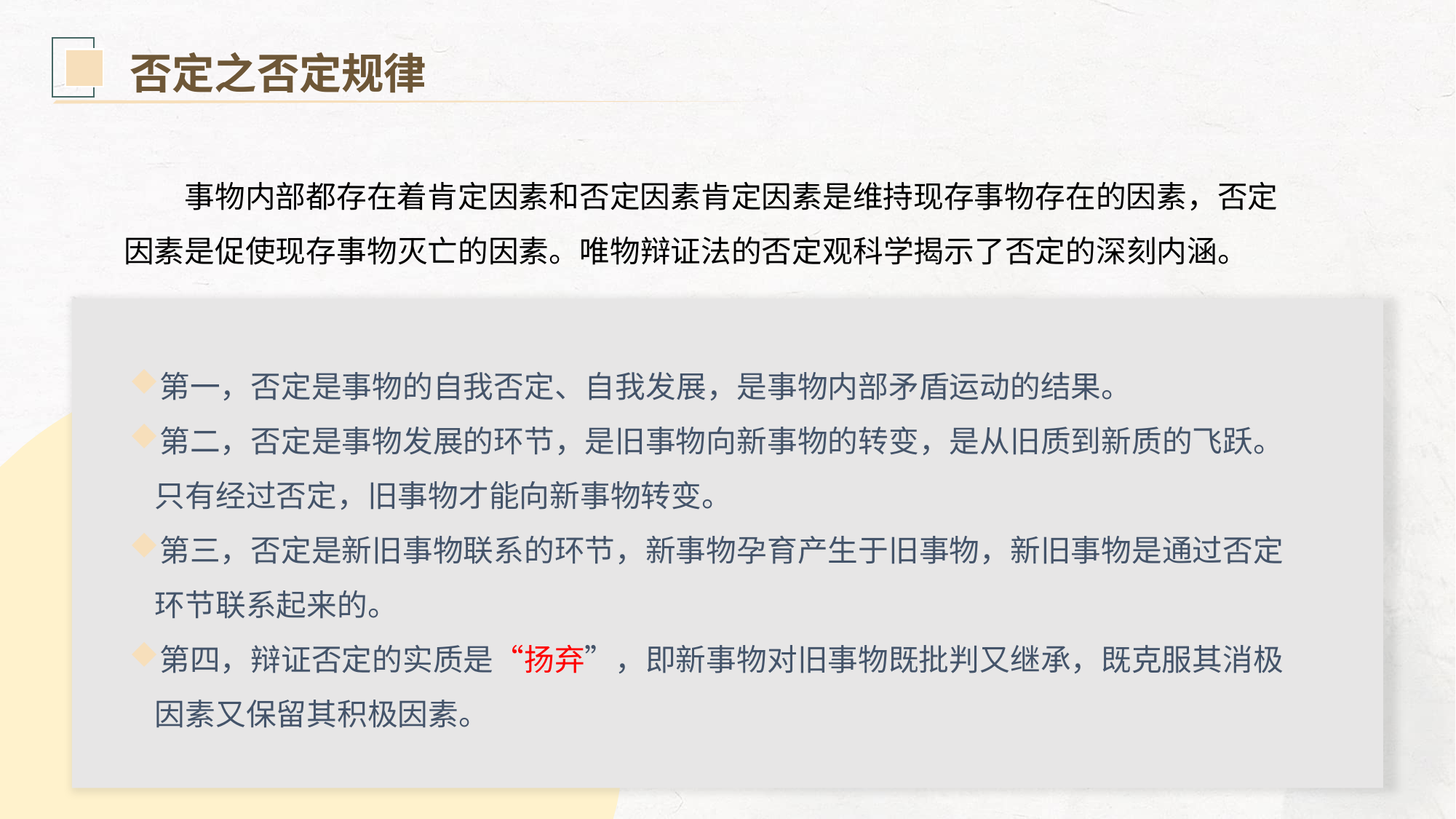

否定之否定规律

事物内部都存在着肯定因素和否定因素肯定因素是维持现存事物存在的因素，否定因素是促使现存事物灭亡的因素。唯物辩证法的否定观科学揭示了否定的深刻内涵。

第一，否定是事物的自我否定、自我发展，是事物内部矛盾运动的结果。
第二，否定是事物发展的环节，是旧事物向新事物的转变，是从旧质到新质的飞跃。只有经过否定，旧事物才能向新事物转变。
第三，否定是新旧事物联系的环节，新事物孕育产生于旧事物，新旧事物是通过否定环节联系起来的。
第四，辩证否定的实质是“扬弃”，即新事物对旧事物既批判又继承，既克服其消极因素又保留其积极因素。